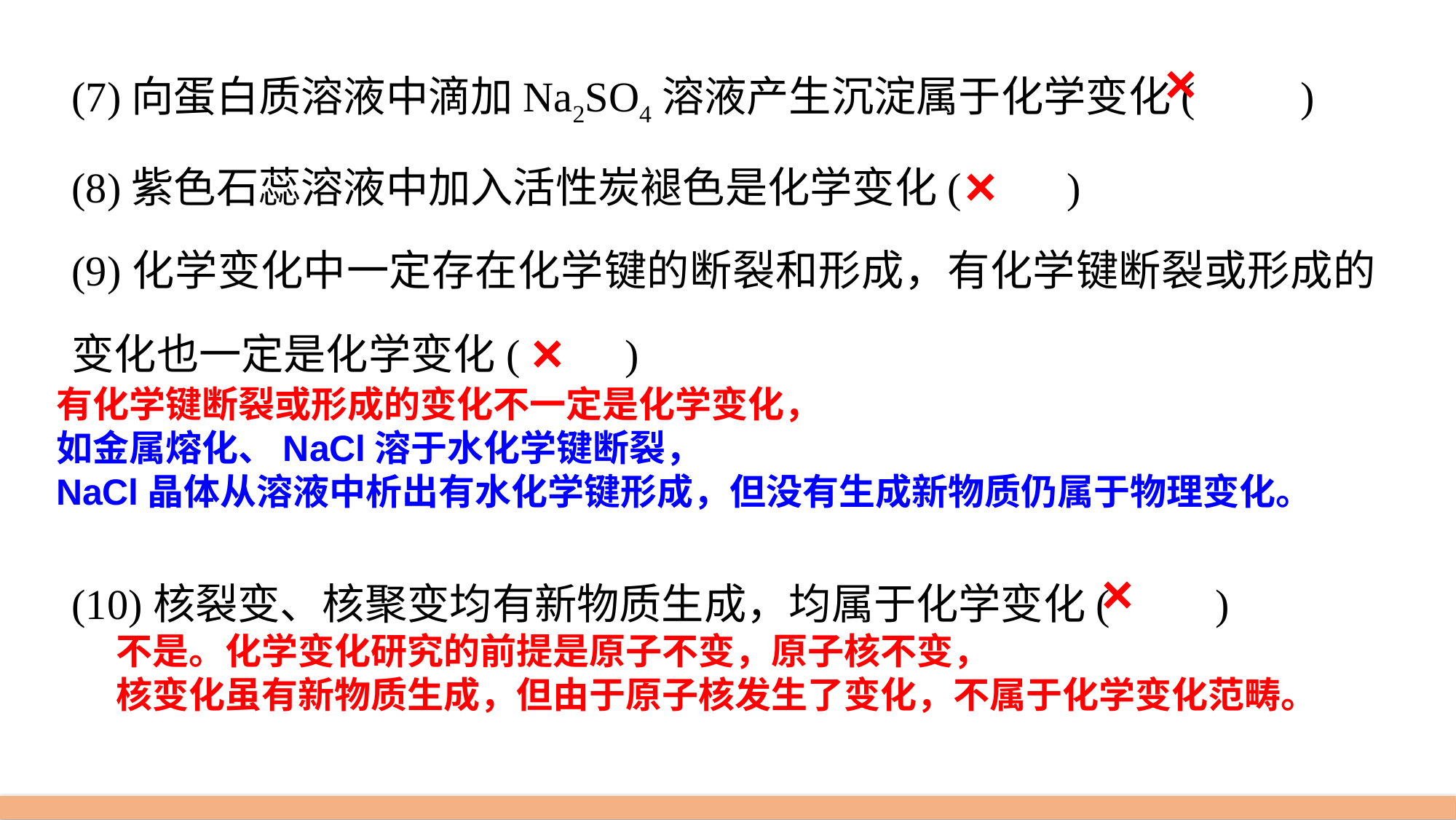

(7)向蛋白质溶液中滴加Na2SO4溶液产生沉淀属于化学变化(　　)
(8)紫色石蕊溶液中加入活性炭褪色是化学变化(　　)
(9)化学变化中一定存在化学键的断裂和形成，有化学键断裂或形成的变化也一定是化学变化(　　)

(10)核裂变、核聚变均有新物质生成，均属于化学变化(　　)
×
×
×
有化学键断裂或形成的变化不一定是化学变化，
如金属熔化、NaCl溶于水化学键断裂，
NaCl晶体从溶液中析出有水化学键形成，但没有生成新物质仍属于物理变化。
×
不是。化学变化研究的前提是原子不变，原子核不变，
核变化虽有新物质生成，但由于原子核发生了变化，不属于化学变化范畴。